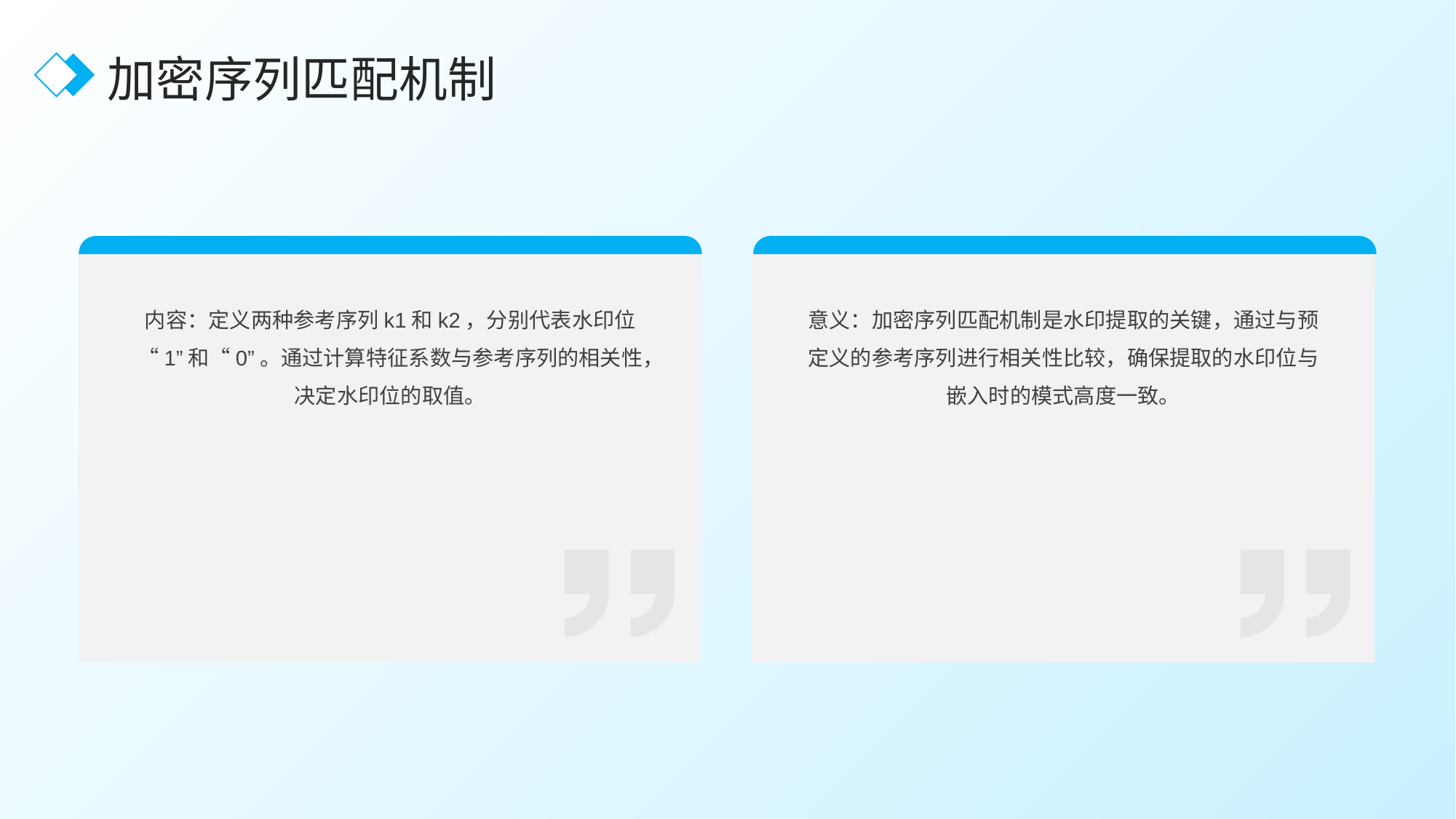

加密序列匹配机制

内容：定义两种参考序列k1和k2，分别代表水印位“1”和“0”。通过计算特征系数与参考序列的相关性，决定水印位的取值。
意义：加密序列匹配机制是水印提取的关键，通过与预定义的参考序列进行相关性比较，确保提取的水印位与嵌入时的模式高度一致。